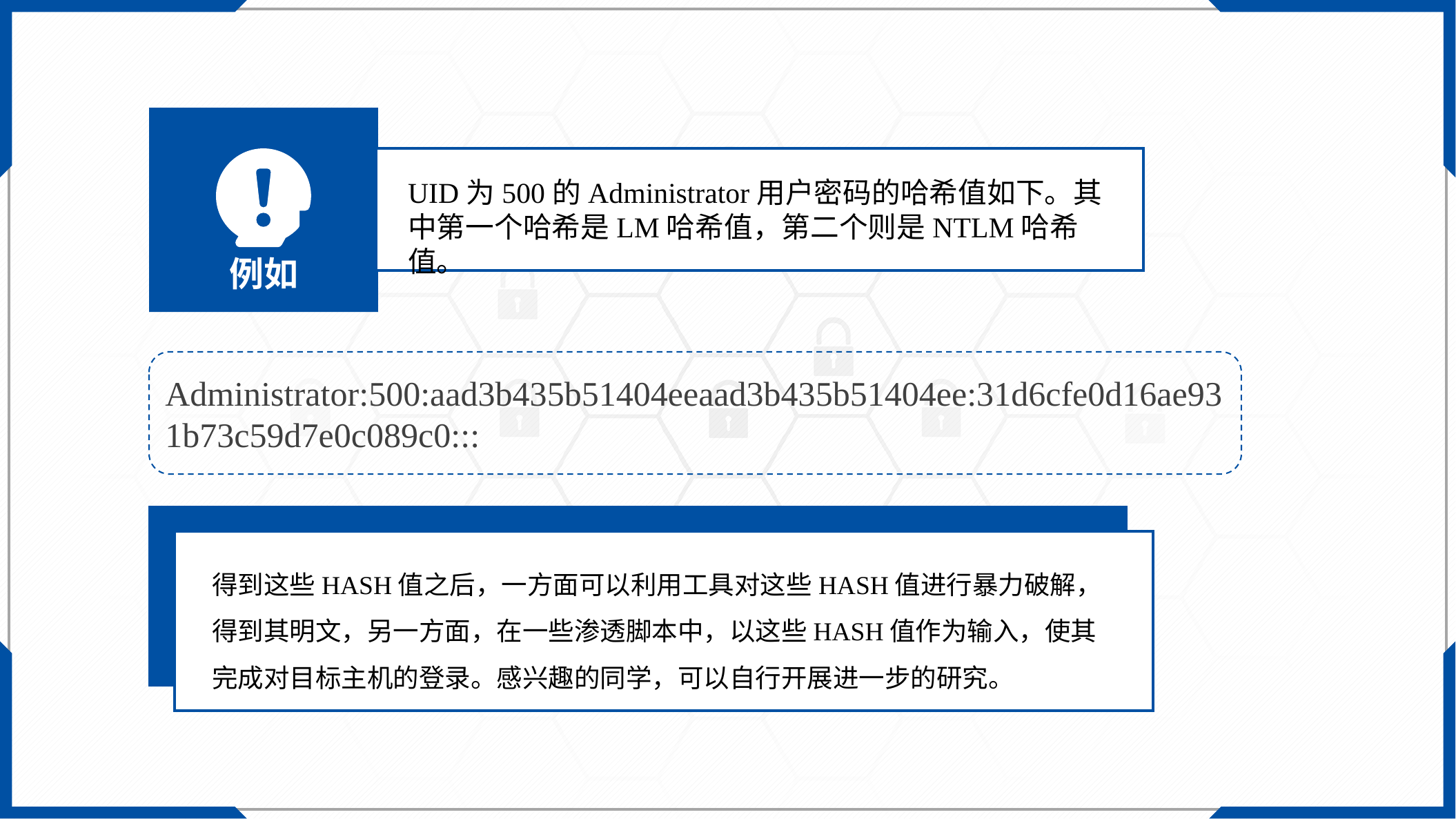

例如

UID为500的Administrator用户密码的哈希值如下。其中第一个哈希是LM哈希值，第二个则是NTLM哈希值。
Administrator:500:aad3b435b51404eeaad3b435b51404ee:31d6cfe0d16ae931b73c59d7e0c089c0:::

得到这些HASH值之后，一方面可以利用工具对这些HASH值进行暴力破解，得到其明文，另一方面，在一些渗透脚本中，以这些HASH值作为输入，使其完成对目标主机的登录。感兴趣的同学，可以自行开展进一步的研究。